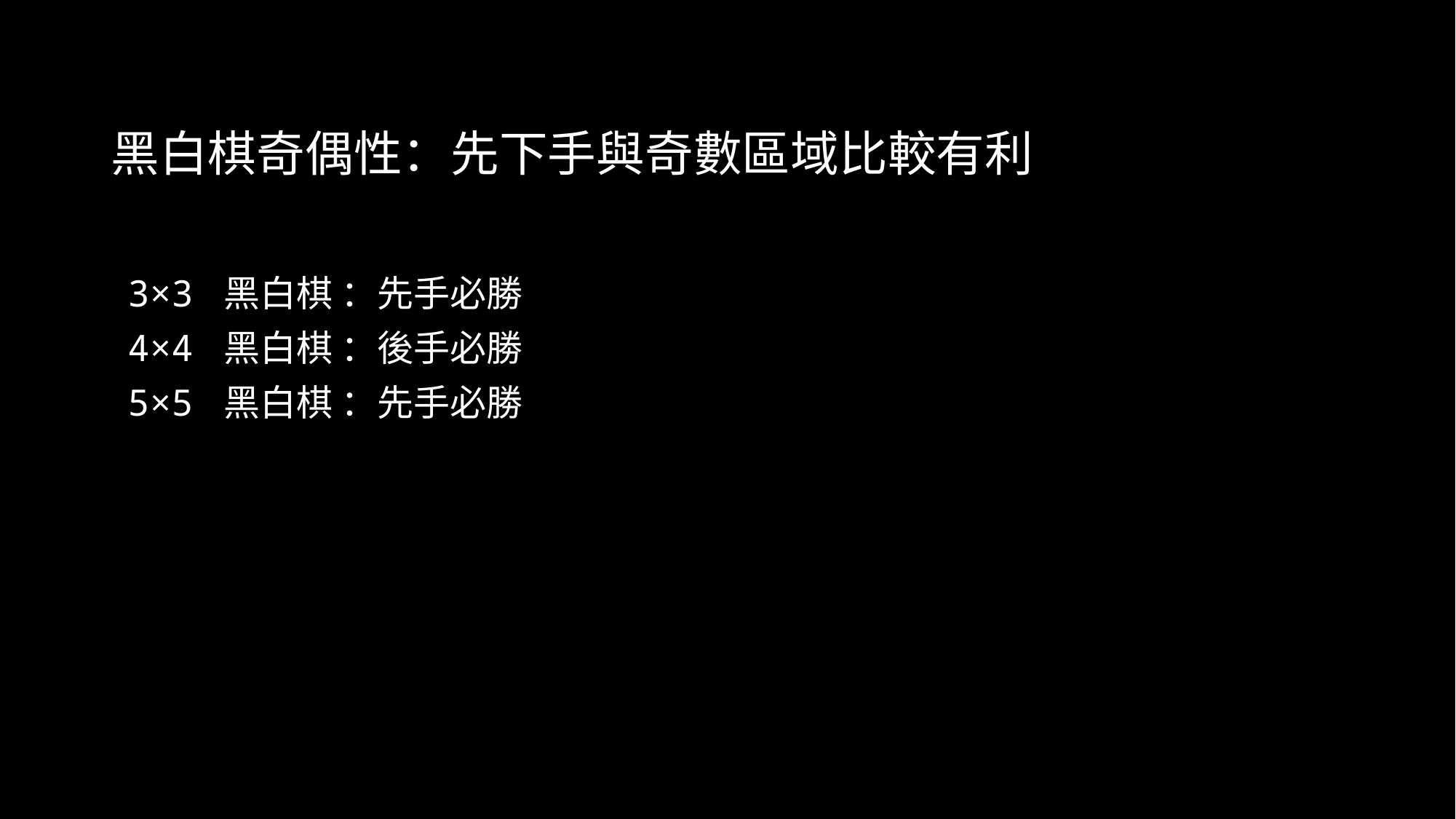

# 黑白棋奇偶性：先下手與奇數區域比較有利
3×3 黑白棋 ：先手必勝
4×4 黑白棋 ：後手必勝
5×5 黑白棋 ：先手必勝